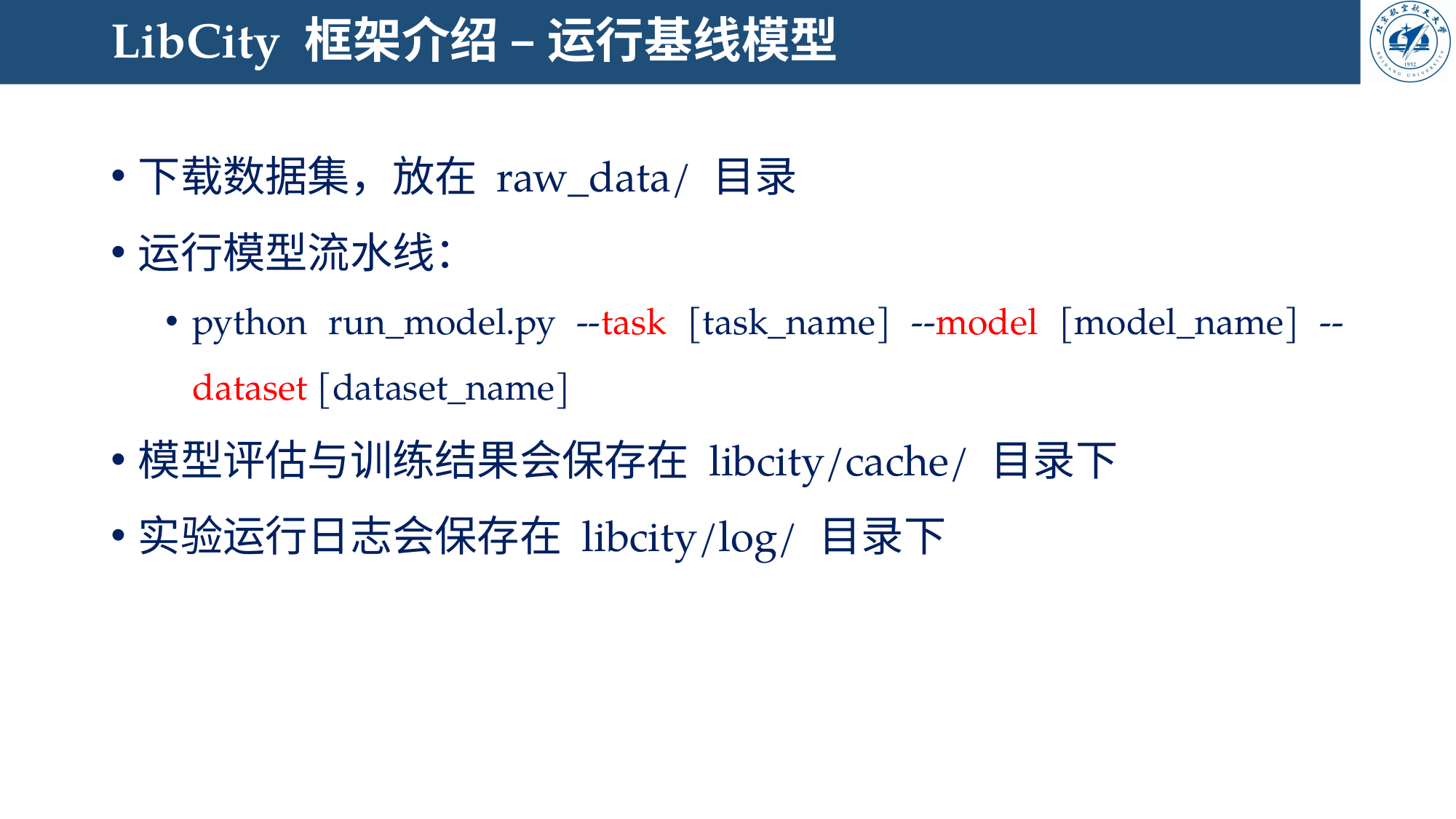

# LibCity 框架介绍 – 运行基线模型
下载数据集，放在 raw_data/ 目录
运行模型流水线：
python run_model.py --task [task_name] --model [model_name] --dataset [dataset_name]
模型评估与训练结果会保存在 libcity/cache/ 目录下
实验运行日志会保存在 libcity/log/ 目录下